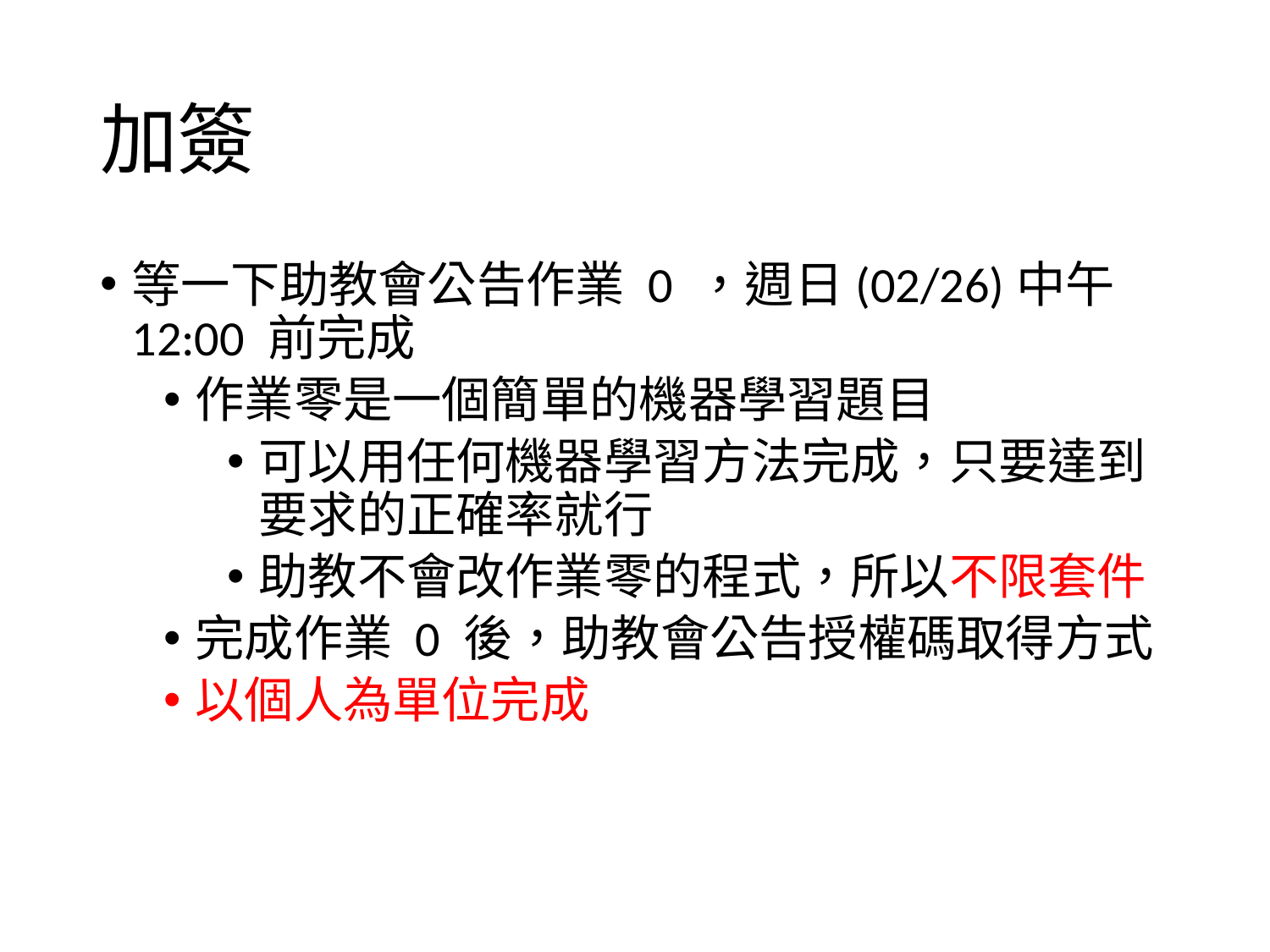

# 加簽
等一下助教會公告作業 0 ，週日(02/26)中午 12:00 前完成
作業零是一個簡單的機器學習題目
可以用任何機器學習方法完成，只要達到要求的正確率就行
助教不會改作業零的程式，所以不限套件
完成作業 0 後，助教會公告授權碼取得方式
以個人為單位完成